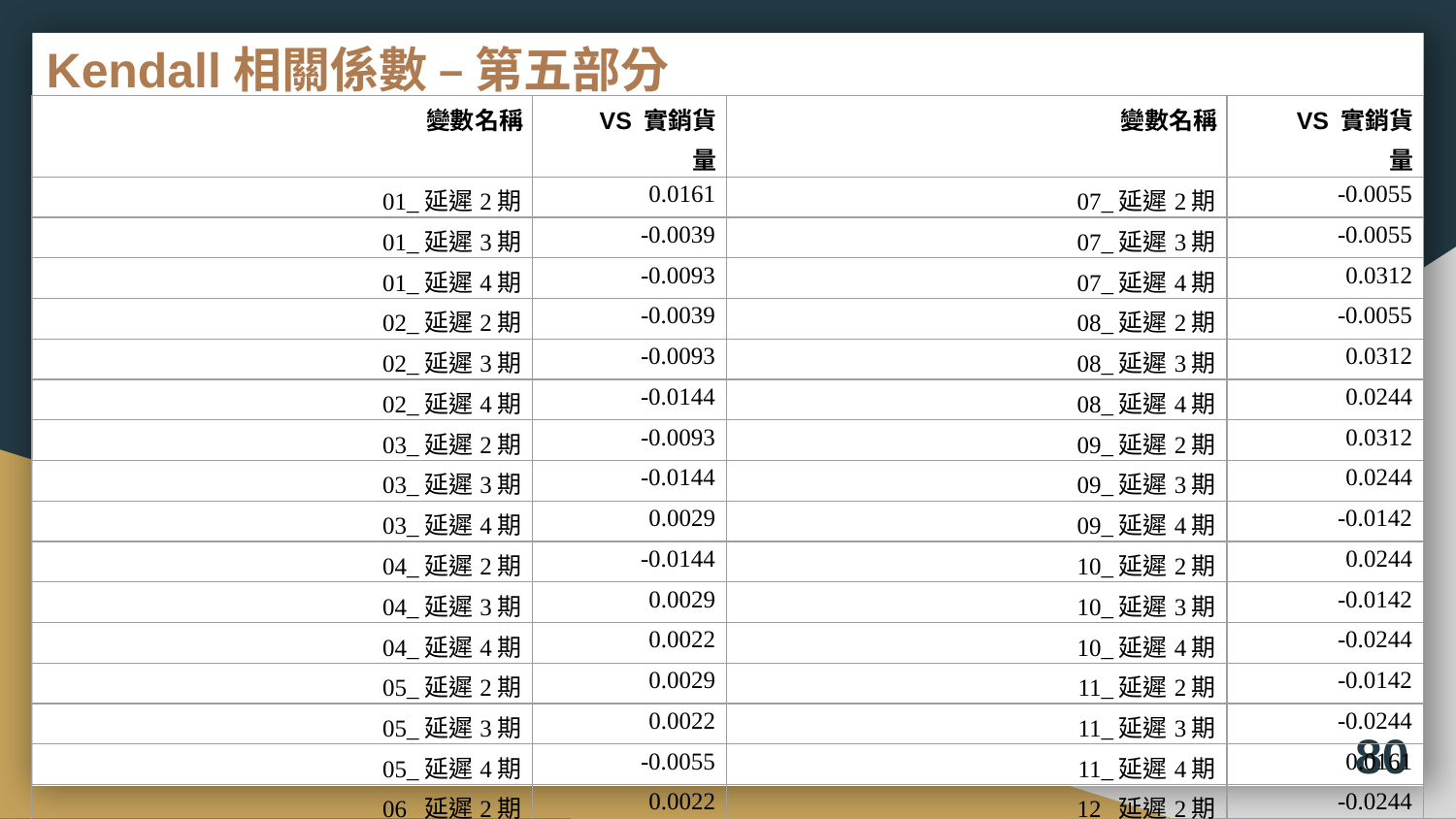

# Kendall相關係數 – 第五部分
| 變數名稱 | VS 實銷貨量 | 變數名稱 | VS 實銷貨量 |
| --- | --- | --- | --- |
| 01\_延遲2期 | 0.0161 | 07\_延遲2期 | -0.0055 |
| 01\_延遲3期 | -0.0039 | 07\_延遲3期 | -0.0055 |
| 01\_延遲4期 | -0.0093 | 07\_延遲4期 | 0.0312 |
| 02\_延遲2期 | -0.0039 | 08\_延遲2期 | -0.0055 |
| 02\_延遲3期 | -0.0093 | 08\_延遲3期 | 0.0312 |
| 02\_延遲4期 | -0.0144 | 08\_延遲4期 | 0.0244 |
| 03\_延遲2期 | -0.0093 | 09\_延遲2期 | 0.0312 |
| 03\_延遲3期 | -0.0144 | 09\_延遲3期 | 0.0244 |
| 03\_延遲4期 | 0.0029 | 09\_延遲4期 | -0.0142 |
| 04\_延遲2期 | -0.0144 | 10\_延遲2期 | 0.0244 |
| 04\_延遲3期 | 0.0029 | 10\_延遲3期 | -0.0142 |
| 04\_延遲4期 | 0.0022 | 10\_延遲4期 | -0.0244 |
| 05\_延遲2期 | 0.0029 | 11\_延遲2期 | -0.0142 |
| 05\_延遲3期 | 0.0022 | 11\_延遲3期 | -0.0244 |
| 05\_延遲4期 | -0.0055 | 11\_延遲4期 | 0.0161 |
| 06\_延遲2期 | 0.0022 | 12\_延遲2期 | -0.0244 |
| 06\_延遲3期 | -0.0055 | 12\_延遲3期 | 0.0161 |
| 06\_延遲4期 | -0.0055 | 12\_延遲4期 | -0.0039 |
80